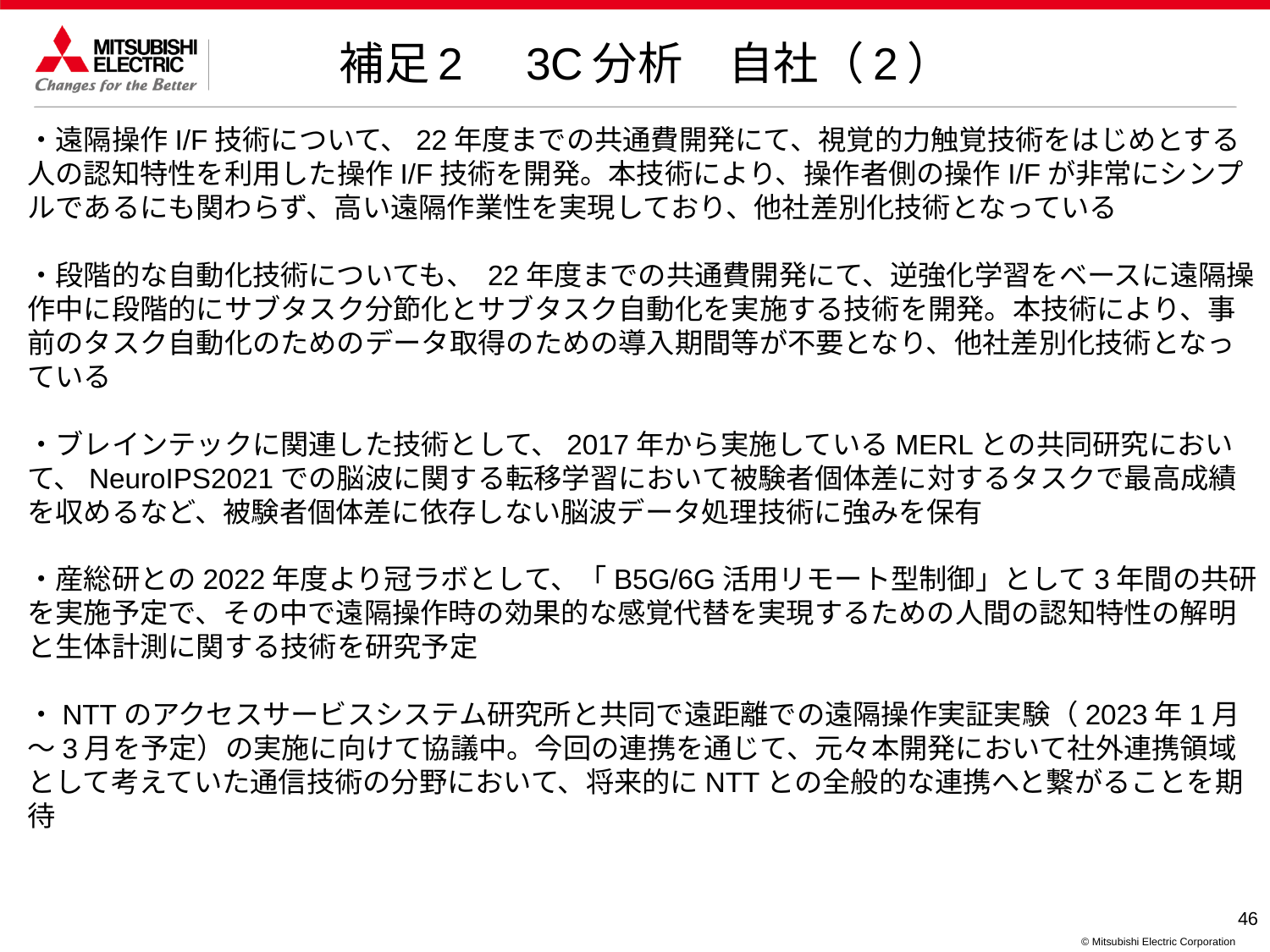

補足2　3C分析　自社（2）
・遠隔操作I/F技術について、22年度までの共通費開発にて、視覚的力触覚技術をはじめとする人の認知特性を利用した操作I/F技術を開発。本技術により、操作者側の操作I/Fが非常にシンプルであるにも関わらず、高い遠隔作業性を実現しており、他社差別化技術となっている

・段階的な自動化技術についても、 22年度までの共通費開発にて、逆強化学習をベースに遠隔操作中に段階的にサブタスク分節化とサブタスク自動化を実施する技術を開発。本技術により、事前のタスク自動化のためのデータ取得のための導入期間等が不要となり、他社差別化技術となっている

・ブレインテックに関連した技術として、2017年から実施しているMERLとの共同研究において、NeuroIPS2021での脳波に関する転移学習において被験者個体差に対するタスクで最高成績を収めるなど、被験者個体差に依存しない脳波データ処理技術に強みを保有

・産総研との2022年度より冠ラボとして、「B5G/6G活用リモート型制御」として3年間の共研を実施予定で、その中で遠隔操作時の効果的な感覚代替を実現するための人間の認知特性の解明と生体計測に関する技術を研究予定

・NTTのアクセスサービスシステム研究所と共同で遠距離での遠隔操作実証実験（2023年1月～3月を予定）の実施に向けて協議中。今回の連携を通じて、元々本開発において社外連携領域として考えていた通信技術の分野において、将来的にNTTとの全般的な連携へと繋がることを期待